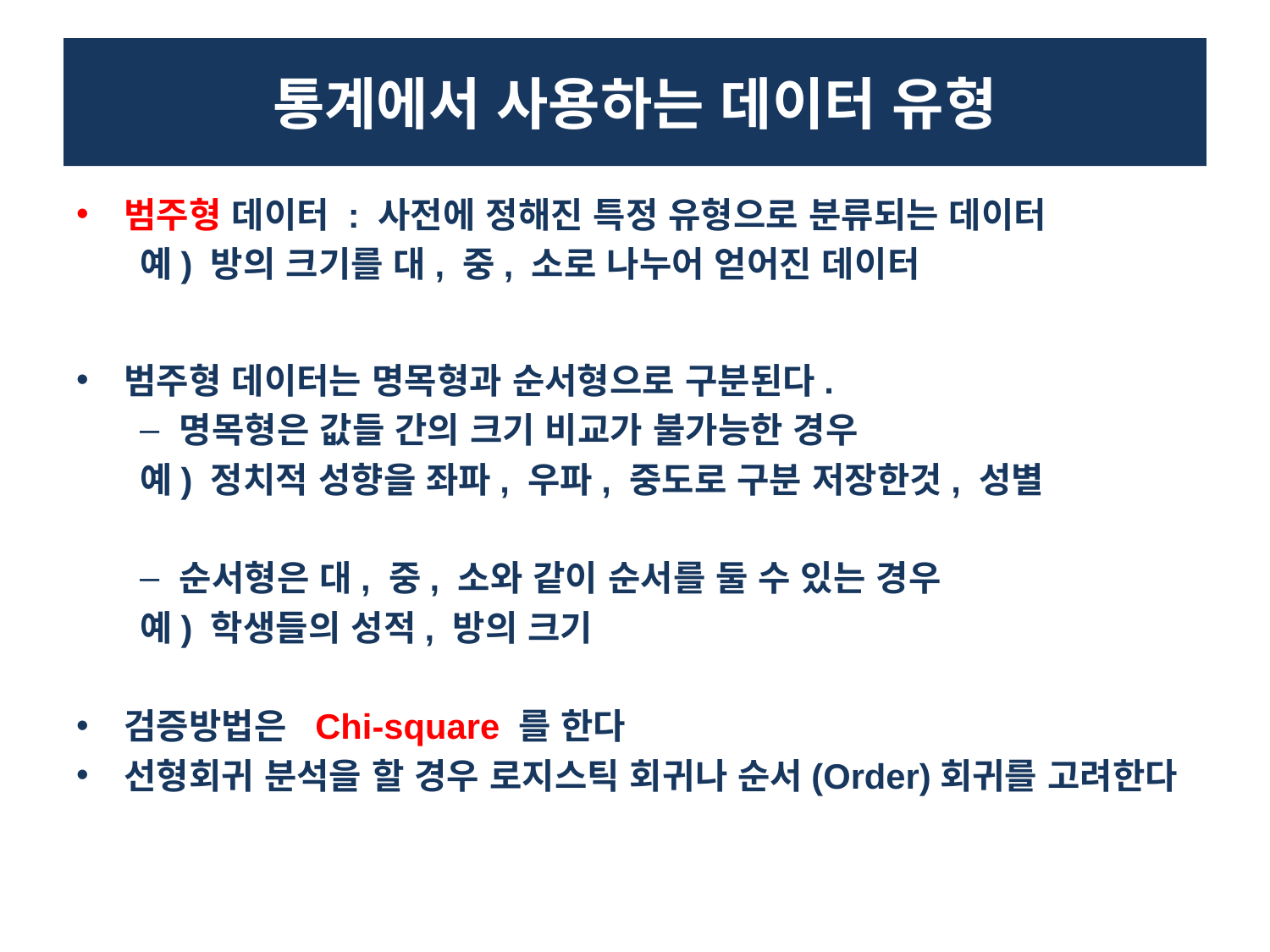

# 통계에서 사용하는 데이터 유형
범주형 데이터 : 사전에 정해진 특정 유형으로 분류되는 데이터
예) 방의 크기를 대, 중, 소로 나누어 얻어진 데이터

범주형 데이터는 명목형과 순서형으로 구분된다.
명목형은 값들 간의 크기 비교가 불가능한 경우
예) 정치적 성향을 좌파, 우파, 중도로 구분 저장한것, 성별

순서형은 대, 중, 소와 같이 순서를 둘 수 있는 경우
예) 학생들의 성적, 방의 크기

검증방법은  Chi-square 를 한다
선형회귀 분석을 할 경우 로지스틱 회귀나 순서(Order)회귀를 고려한다